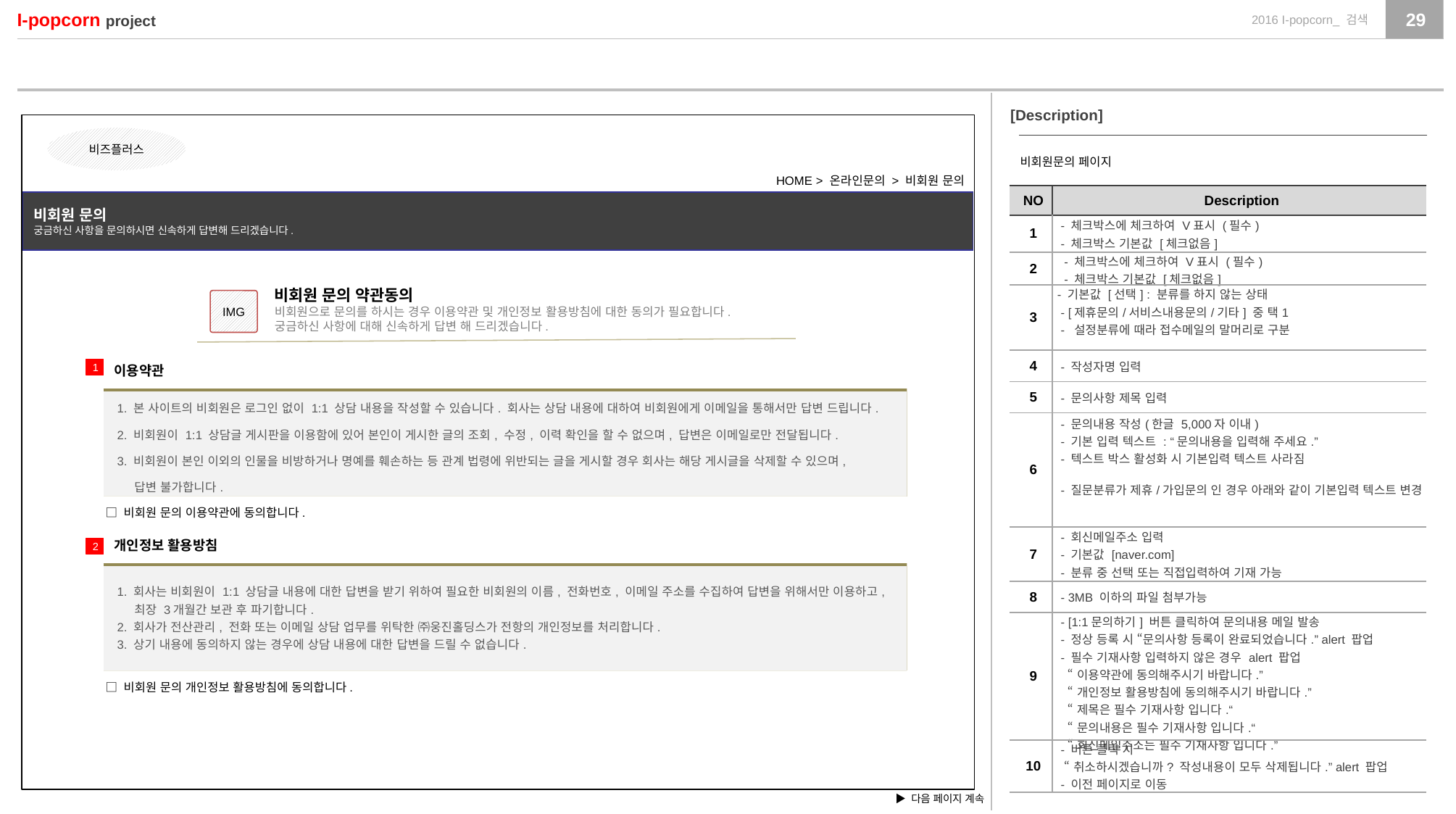

[Description]

비즈플러스
비회원문의 페이지
HOME > 온라인문의 > 비회원 문의
| NO | Description |
| --- | --- |
| 1 | - 체크박스에 체크하여 V표시 (필수) - 체크박스 기본값 [체크없음] |
| 2 | - 체크박스에 체크하여 V표시 (필수) - 체크박스 기본값 [체크없음] |
| 3 | - 기본값 [선택] : 분류를 하지 않는 상태 - [제휴문의/서비스내용문의/기타] 중 택1 - 설정분류에 때라 접수메일의 말머리로 구분 |
| 4 | - 작성자명 입력 |
| 5 | - 문의사항 제목 입력 |
| 6 | - 문의내용 작성(한글 5,000자 이내) - 기본 입력 텍스트 : “문의내용을 입력해 주세요.” - 텍스트 박스 활성화 시 기본입력 텍스트 사라짐 - 질문분류가 제휴/가입문의 인 경우 아래와 같이 기본입력 텍스트 변경 |
| 7 | - 회신메일주소 입력 - 기본값 [naver.com] - 분류 중 선택 또는 직접입력하여 기재 가능 |
| 8 | - 3MB 이하의 파일 첨부가능 |
| 9 | - [1:1문의하기] 버튼 클릭하여 문의내용 메일 발송 - 정상 등록 시 “문의사항 등록이 완료되었습니다.” alert 팝업 - 필수 기재사항 입력하지 않은 경우 alert 팝업 “이용약관에 동의해주시기 바랍니다.” “개인정보 활용방침에 동의해주시기 바랍니다.” “제목은 필수 기재사항 입니다.“ “문의내용은 필수 기재사항 입니다.“ “회신메일주소는 필수 기재사항 입니다.” |
| 10 | - 버튼 클릭 시 “취소하시겠습니까? 작성내용이 모두 삭제됩니다.” alert 팝업 - 이전 페이지로 이동 |
비회원 문의
궁금하신 사항을 문의하시면 신속하게 답변해 드리겠습니다.
비회원 문의 약관동의
비회원으로 문의를 하시는 경우 이용약관 및 개인정보 활용방침에 대한 동의가 필요합니다.
궁금하신 사항에 대해 신속하게 답변 해 드리겠습니다.
IMG
이용약관
1
| 1. 본 사이트의 비회원은 로그인 없이 1:1 상담 내용을 작성할 수 있습니다. 회사는 상담 내용에 대하여 비회원에게 이메일을 통해서만 답변 드립니다. 2. 비회원이 1:1 상담글 게시판을 이용함에 있어 본인이 게시한 글의 조회, 수정, 이력 확인을 할 수 없으며, 답변은 이메일로만 전달됩니다. 3. 비회원이 본인 이외의 인물을 비방하거나 명예를 훼손하는 등 관계 법령에 위반되는 글을 게시할 경우 회사는 해당 게시글을 삭제할 수 있으며, 답변 불가합니다. |
| --- |
□ 비회원 문의 이용약관에 동의합니다.
개인정보 활용방침
2
| 1. 회사는 비회원이 1:1 상담글 내용에 대한 답변을 받기 위하여 필요한 비회원의 이름, 전화번호, 이메일 주소를 수집하여 답변을 위해서만 이용하고, 최장 3개월간 보관 후 파기합니다. 2. 회사가 전산관리, 전화 또는 이메일 상담 업무를 위탁한 ㈜웅진홀딩스가 전항의 개인정보를 처리합니다. 3. 상기 내용에 동의하지 않는 경우에 상담 내용에 대한 답변을 드릴 수 없습니다. |
| --- |
□ 비회원 문의 개인정보 활용방침에 동의합니다.
▶ 다음 페이지 계속